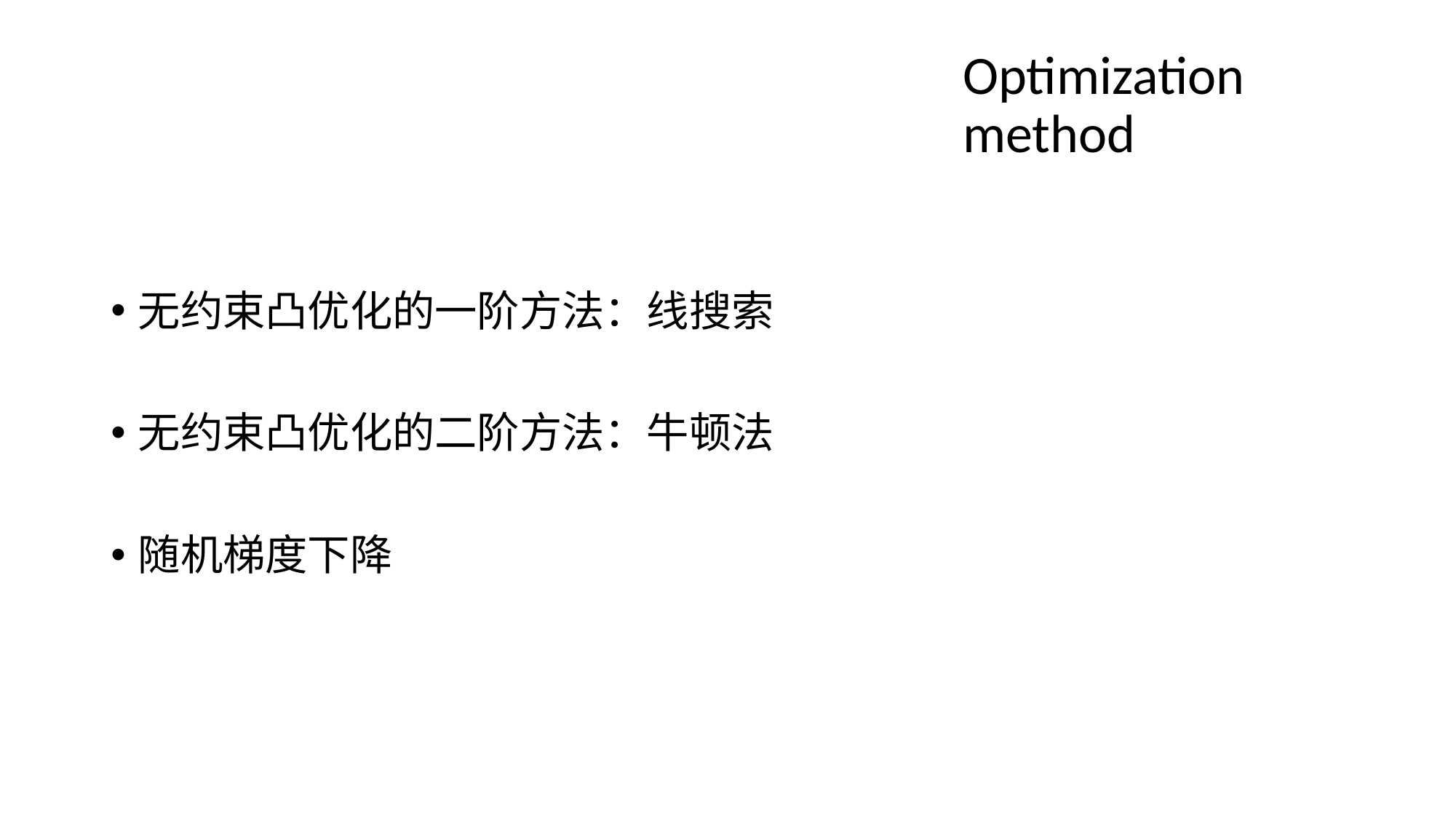

# Optimization method

无约束凸优化的一阶方法：线搜索

无约束凸优化的二阶方法：牛顿法

随机梯度下降